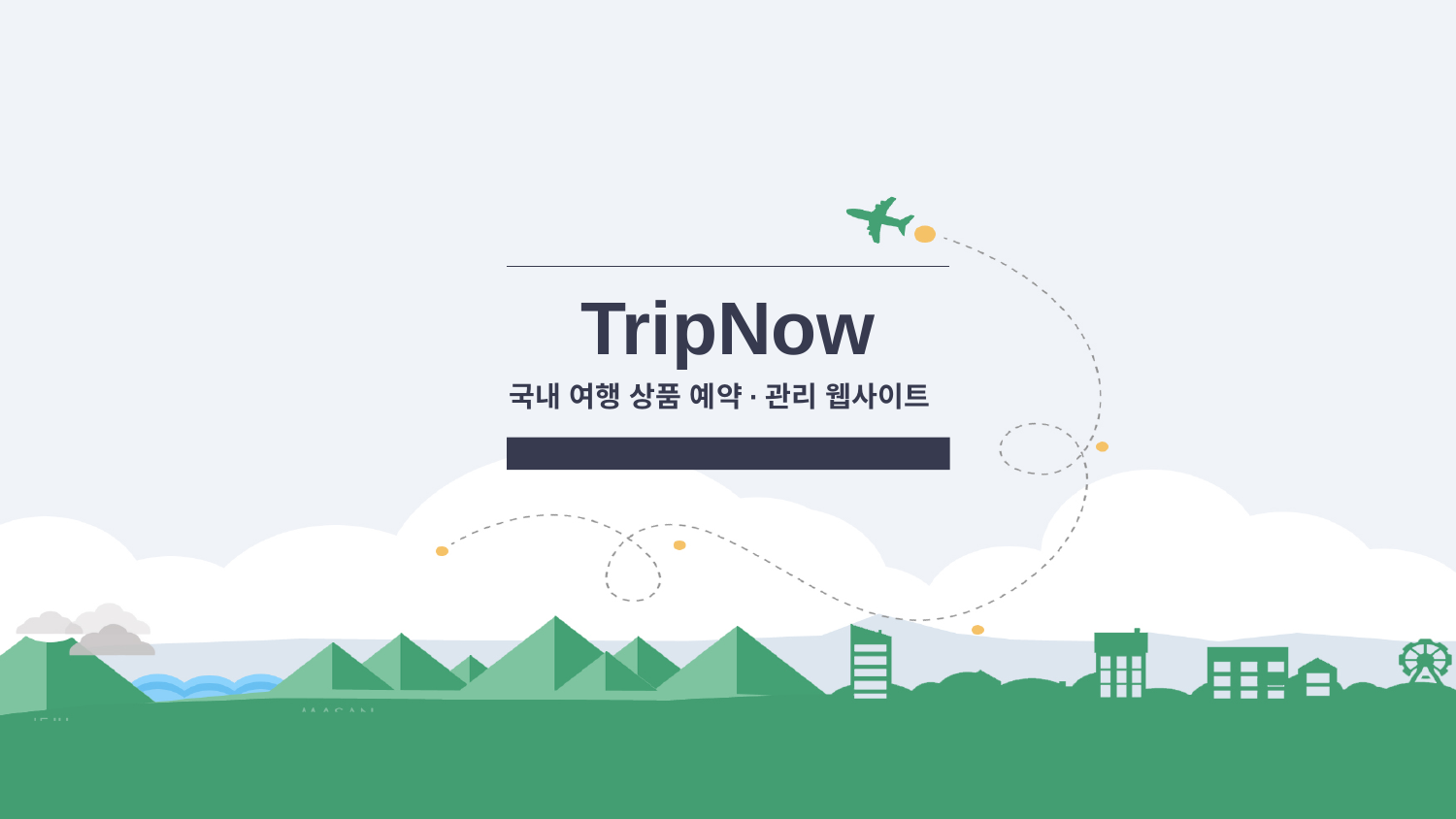

TripNow

국내 여행 상품 예약·관리 웹사이트
5조 웹 프로젝트 발표

쌍용교육센터
정병직 / 김승연 / 남건희 / 백재민